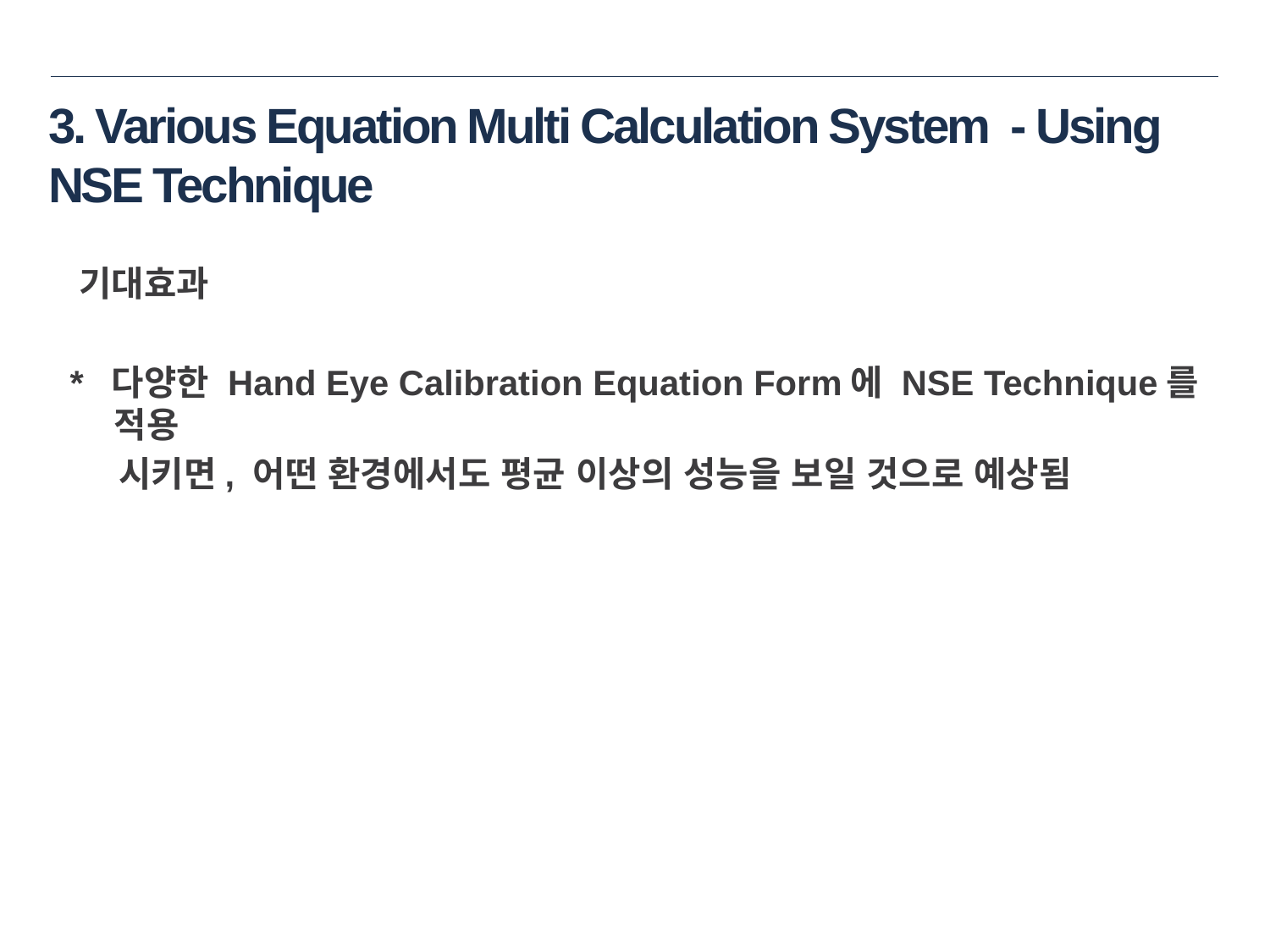

3. Various Equation Multi Calculation System  - Using NSE Technique

  기대효과

  *  다양한 Hand Eye Calibration Equation Form에 NSE Technique를 적용
      시키면, 어떤 환경에서도 평균 이상의 성능을 보일 것으로 예상됨